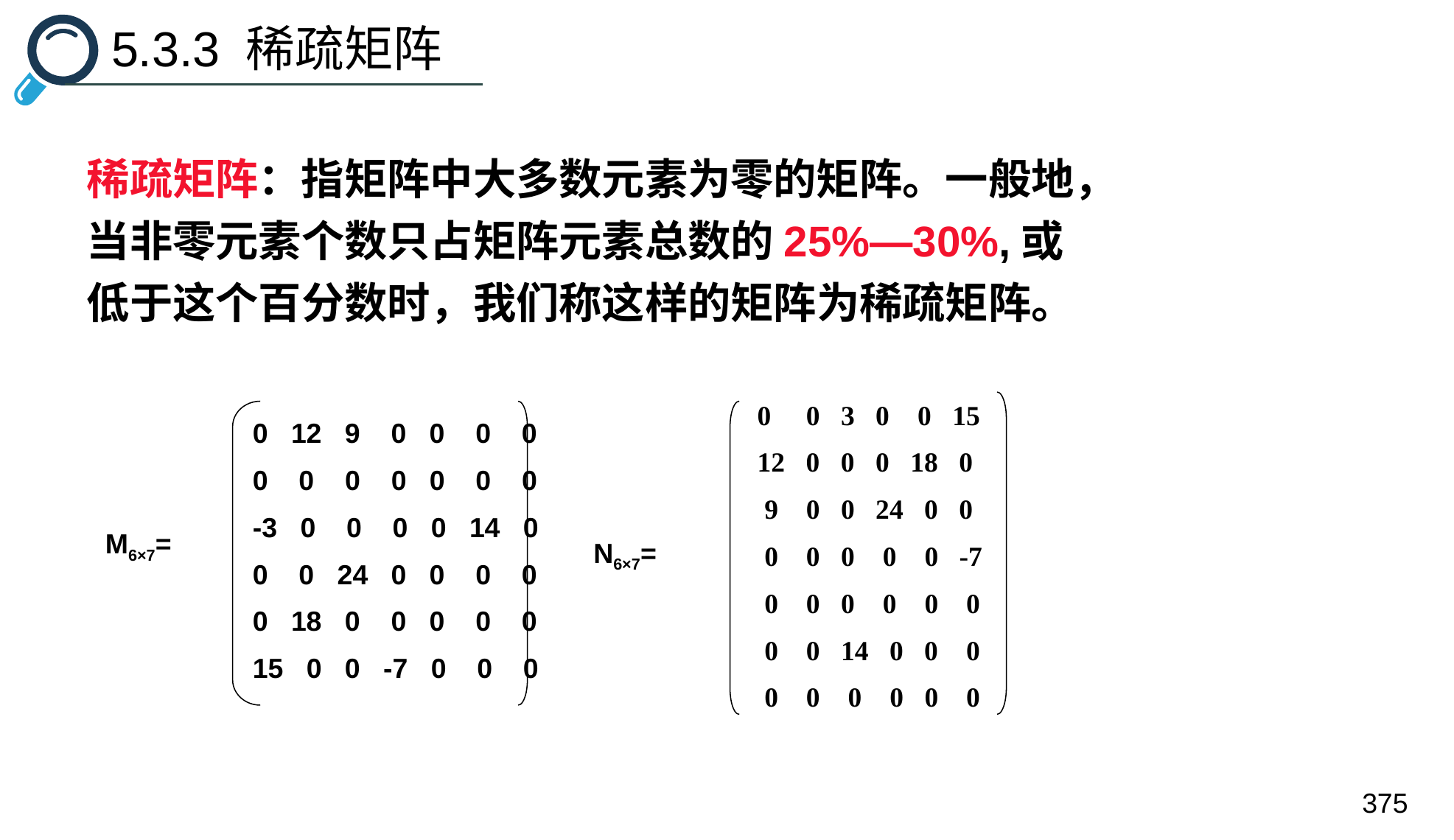

5.3.3 稀疏矩阵
稀疏矩阵：指矩阵中大多数元素为零的矩阵。一般地，当非零元素个数只占矩阵元素总数的25%—30%,或低于这个百分数时，我们称这样的矩阵为稀疏矩阵。

N6×7=

0   12   9    0   0    0    0
0    0    0    0   0    0    0
-3   0    0    0   0   14   0
0    0   24   0   0    0    0
0   18   0    0   0    0    0
15   0   0   -7   0    0    0
M6×7=
0     0   3   0    0   15
12   0   0   0   18   0
 9    0   0   24   0   0
 0    0   0    0    0   -7
 0    0   0    0    0    0
 0    0   14   0   0    0
 0    0    0    0   0    0
375